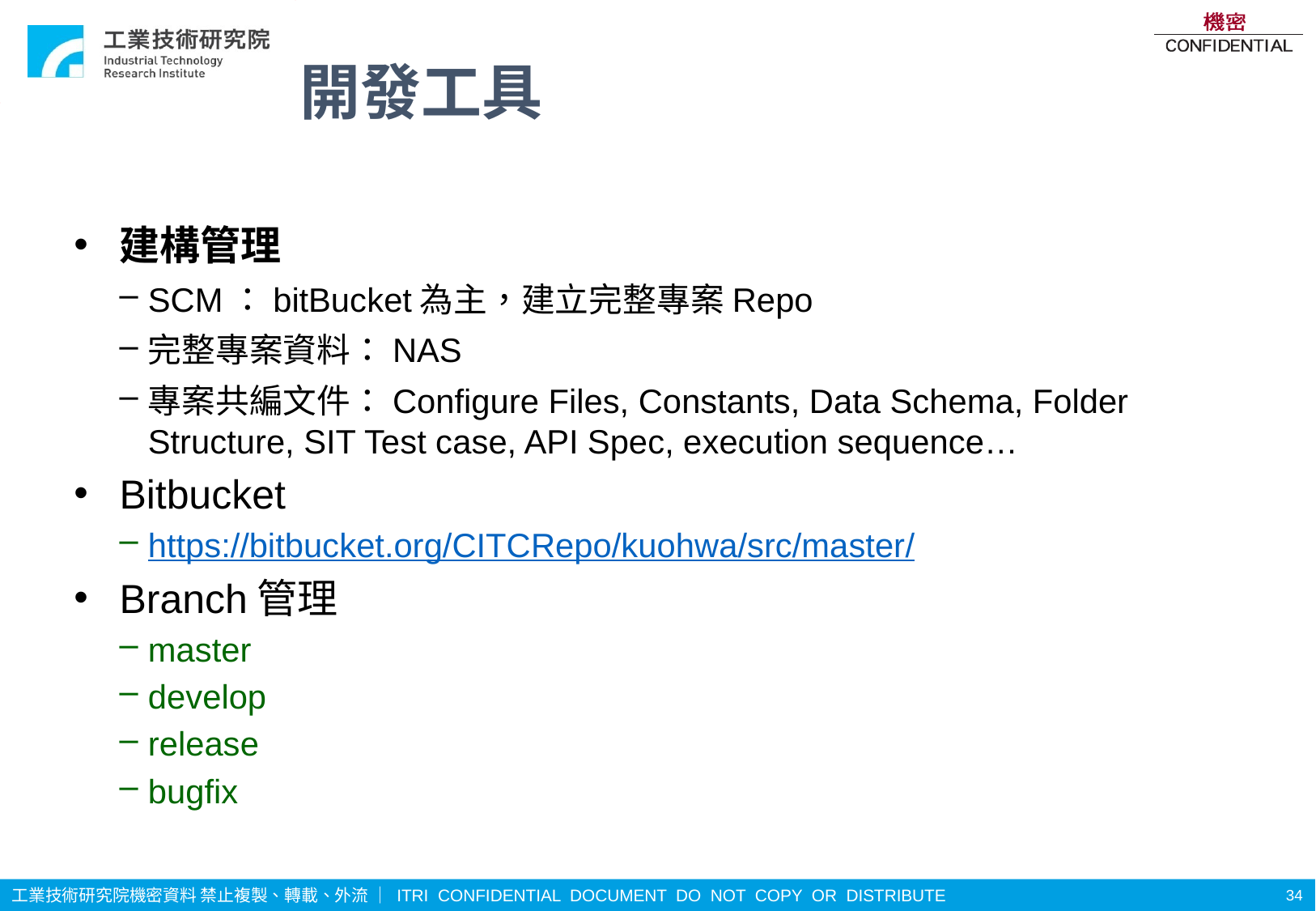

# 開發工具

建構管理
SCM：bitBucket為主，建立完整專案Repo
完整專案資料：NAS
專案共編文件：Configure Files, Constants, Data Schema, Folder Structure, SIT Test case, API Spec, execution sequence…
Bitbucket
https://bitbucket.org/CITCRepo/kuohwa/src/master/
Branch管理
master
develop
release
bugfix
34